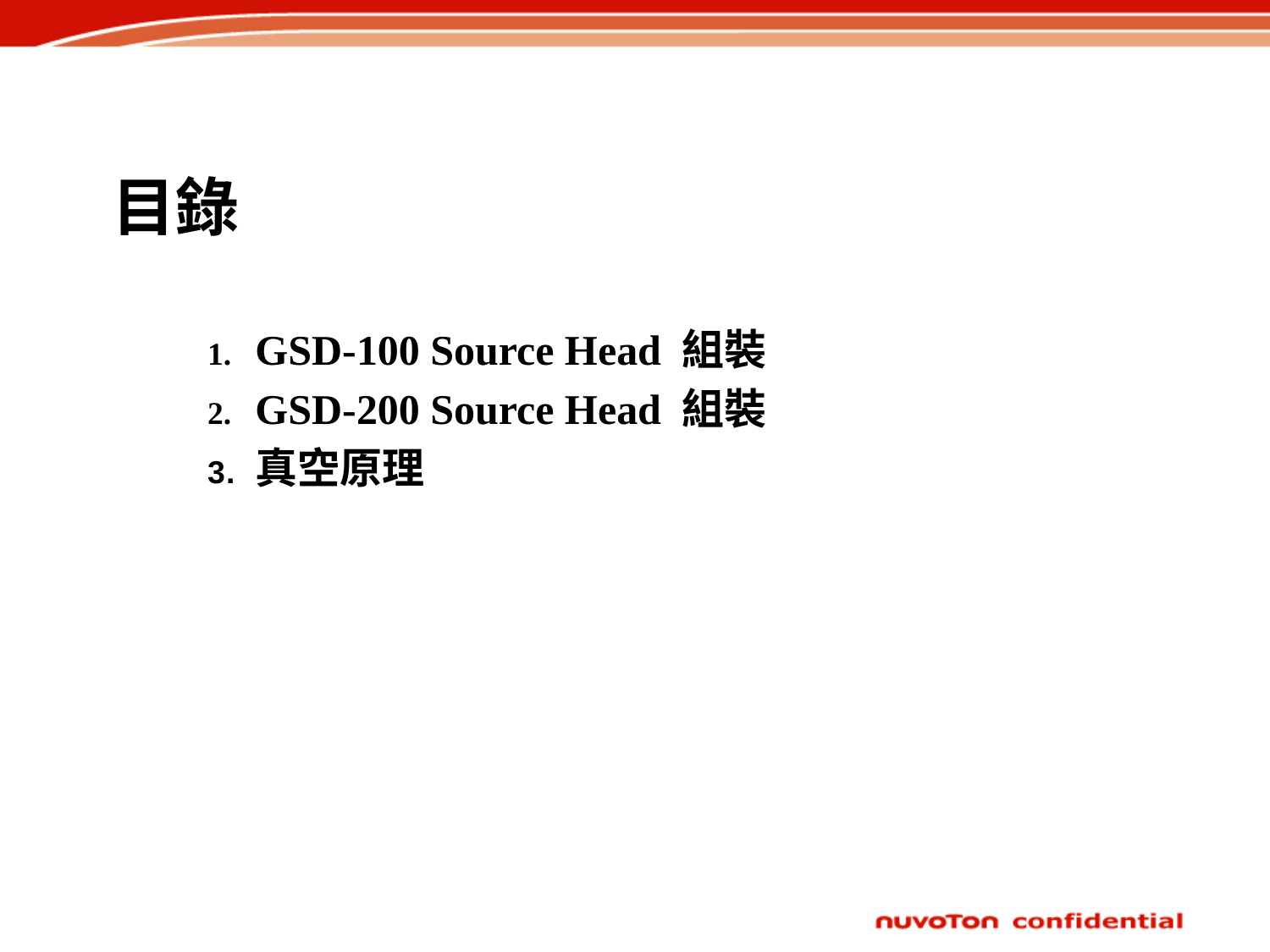

# 目錄
GSD-100 Source Head 組裝
GSD-200 Source Head 組裝
真空原理